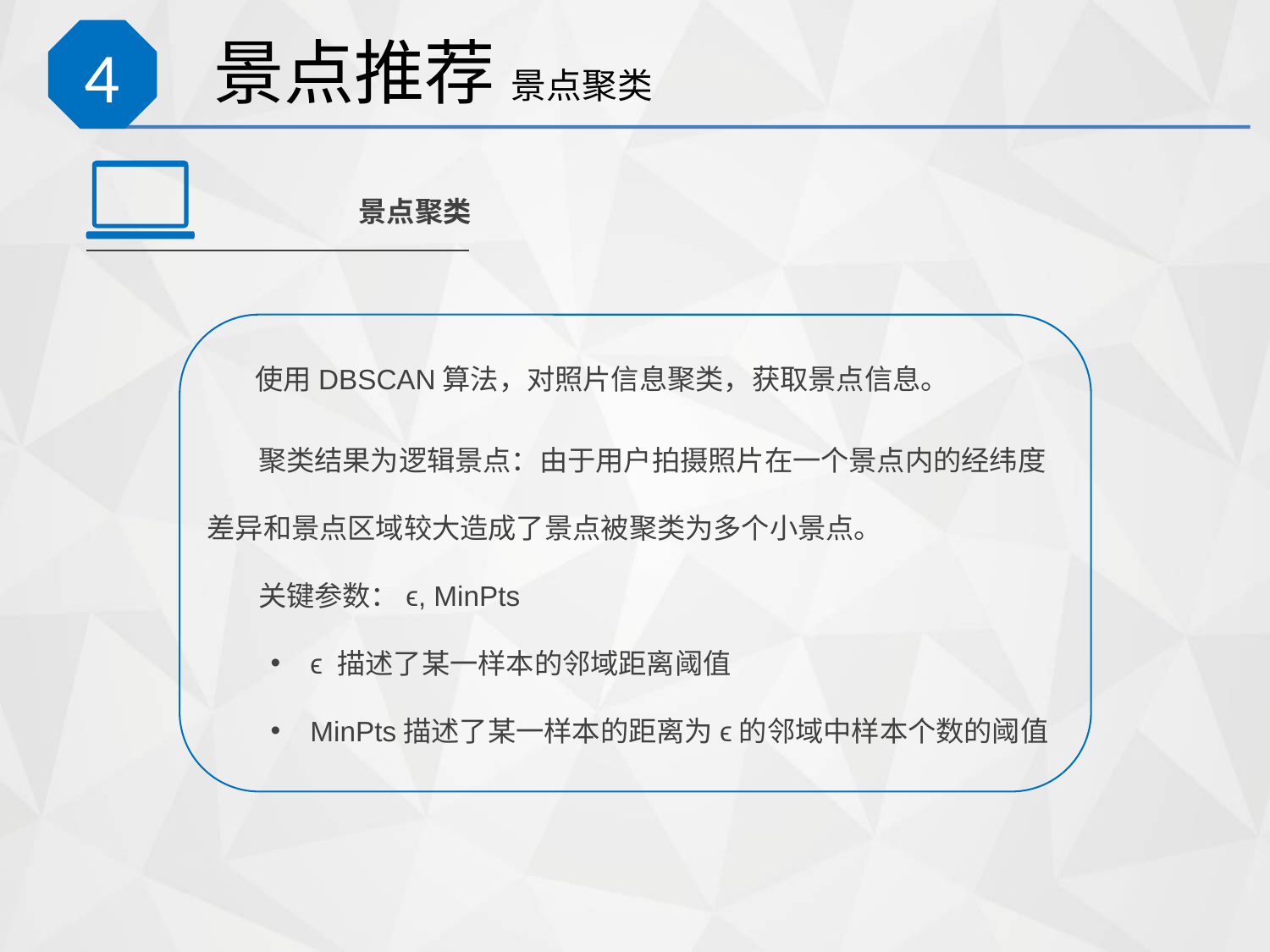

# 景点推荐 景点聚类
4

景点聚类

       使用DBSCAN算法，对照片信息聚类，获取景点信息。

       聚类结果为逻辑景点：由于用户拍摄照片在一个景点内的经纬度差异和景点区域较大造成了景点被聚类为多个小景点。
       关键参数：ϵ, MinPts
ϵ 描述了某一样本的邻域距离阈值
MinPts描述了某一样本的距离为ϵ的邻域中样本个数的阈值